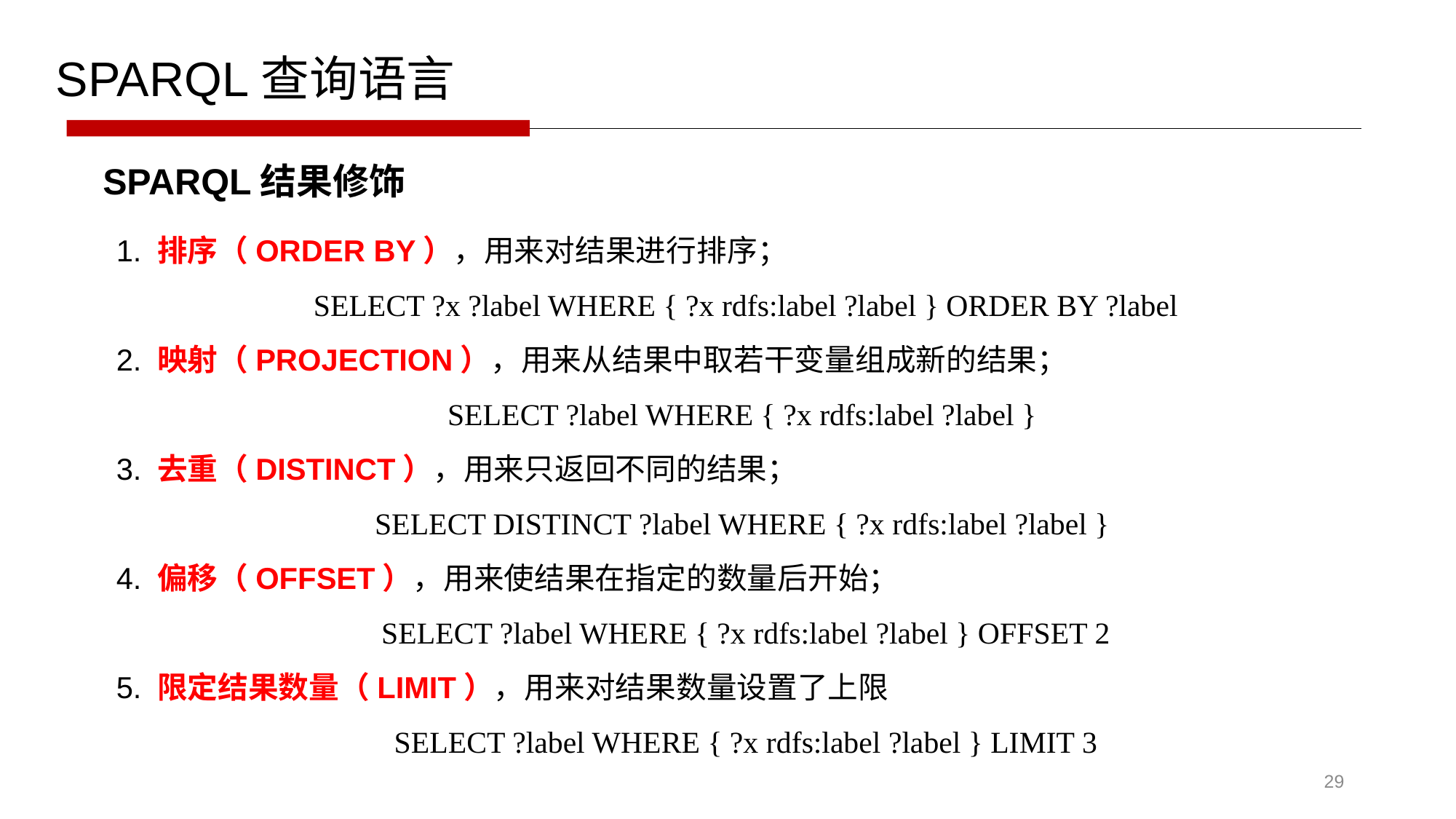

SPARQL查询语言

SPARQL结果修饰
1. 排序（ORDER BY），用来对结果进行排序；
SELECT ?x ?label WHERE { ?x rdfs:label ?label } ORDER BY ?label
2. 映射（PROJECTION），用来从结果中取若干变量组成新的结果；
SELECT ?label WHERE { ?x rdfs:label ?label }
3. 去重（DISTINCT），用来只返回不同的结果；
SELECT DISTINCT ?label WHERE { ?x rdfs:label ?label }
4. 偏移（OFFSET），用来使结果在指定的数量后开始；
SELECT ?label WHERE { ?x rdfs:label ?label } OFFSET 2
5. 限定结果数量（LIMIT），用来对结果数量设置了上限
SELECT ?label WHERE { ?x rdfs:label ?label } LIMIT 3
29